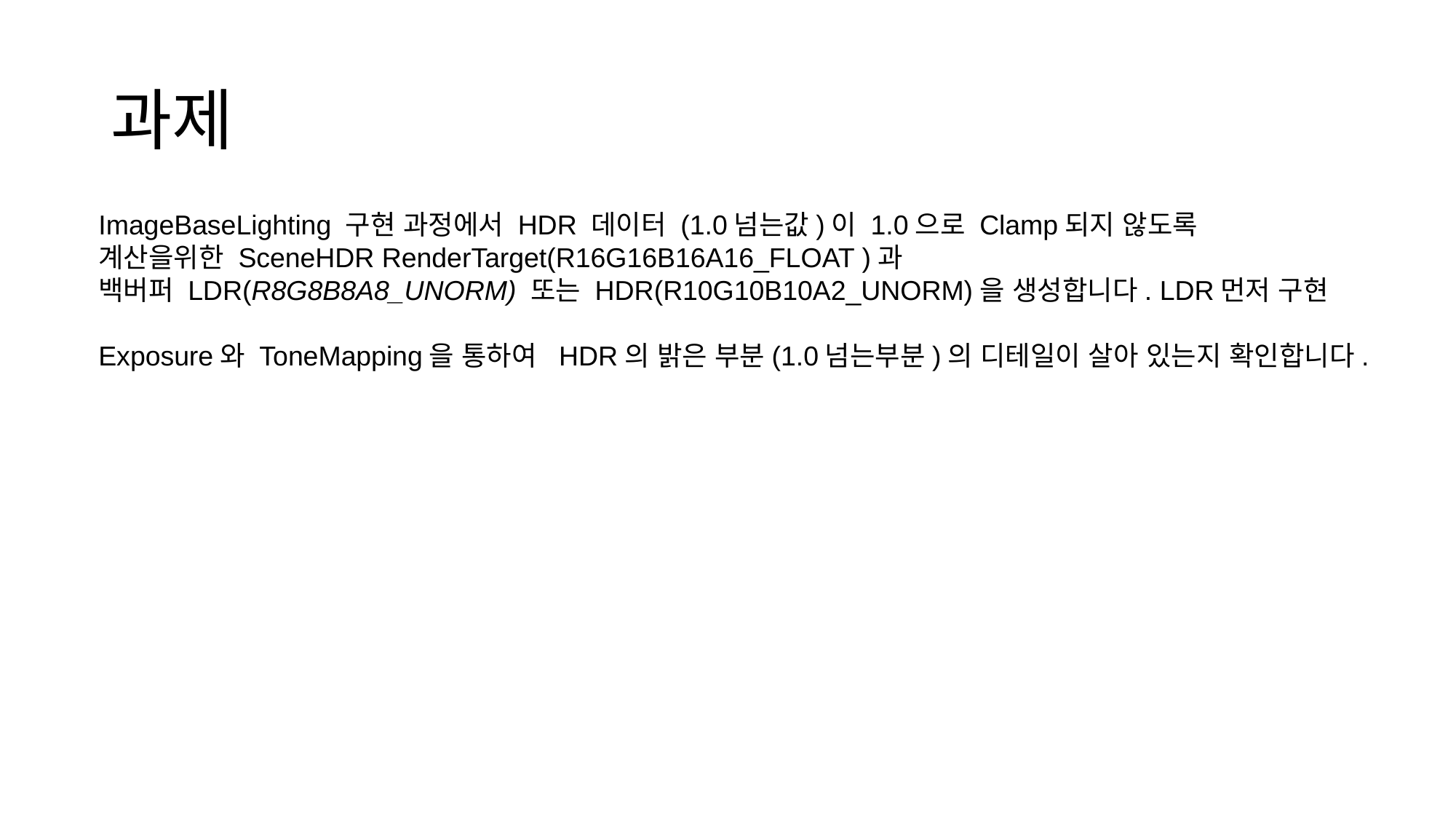

# 과제
ImageBaseLighting 구현 과정에서 HDR 데이터 (1.0넘는값)이 1.0으로 Clamp되지 않도록
계산을위한 SceneHDR RenderTarget(R16G16B16A16_FLOAT )과
백버퍼 LDR(R8G8B8A8_UNORM) 또는 HDR(R10G10B10A2_UNORM)을 생성합니다. LDR먼저 구현

Exposure와 ToneMapping을 통하여  HDR의 밝은 부분(1.0넘는부분)의 디테일이 살아 있는지 확인합니다.